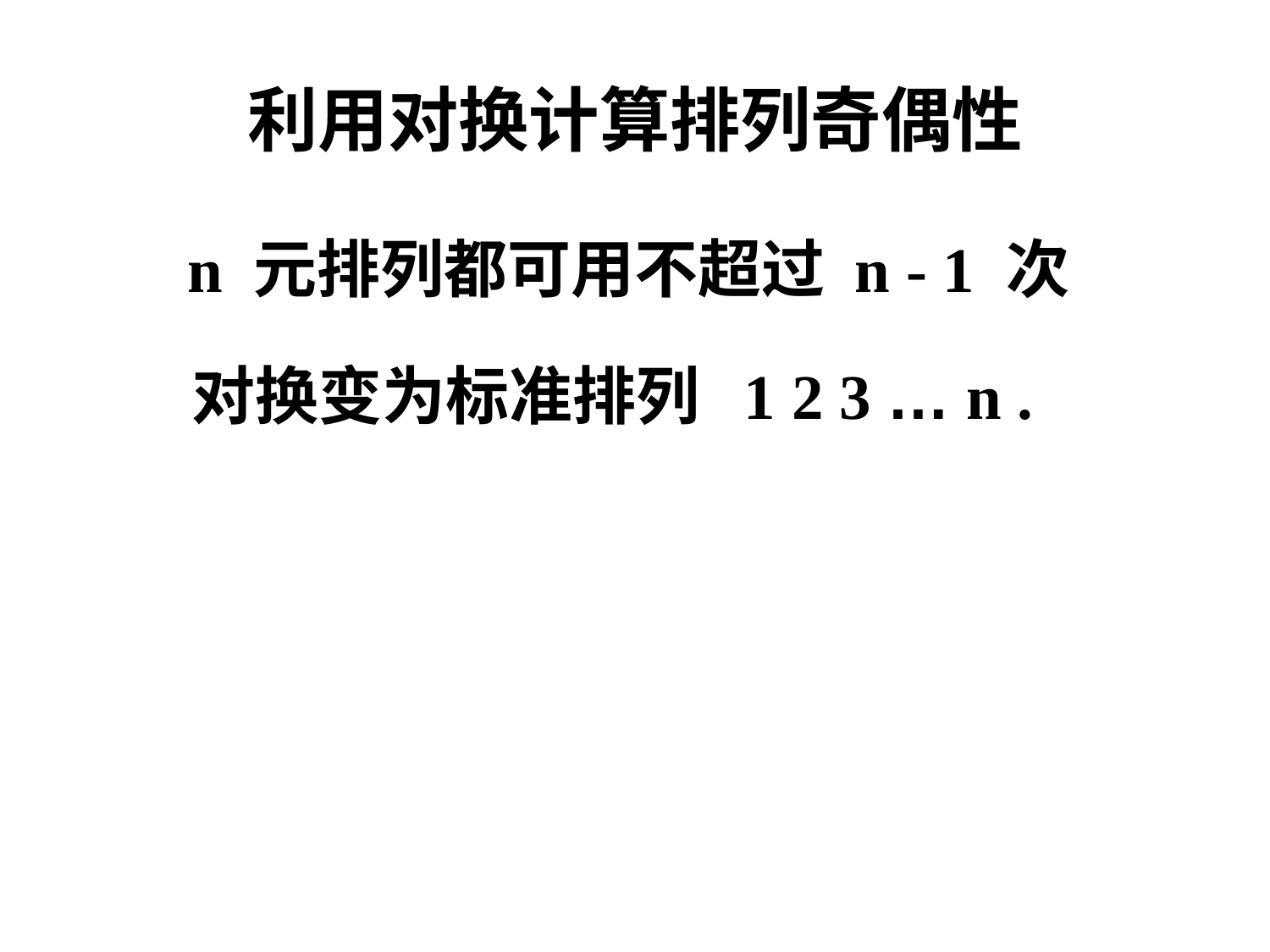

# 利用对换计算排列奇偶性
       n 元排列都可用不超过 n - 1 次
       对换变为标准排列  1 2 3 … n .